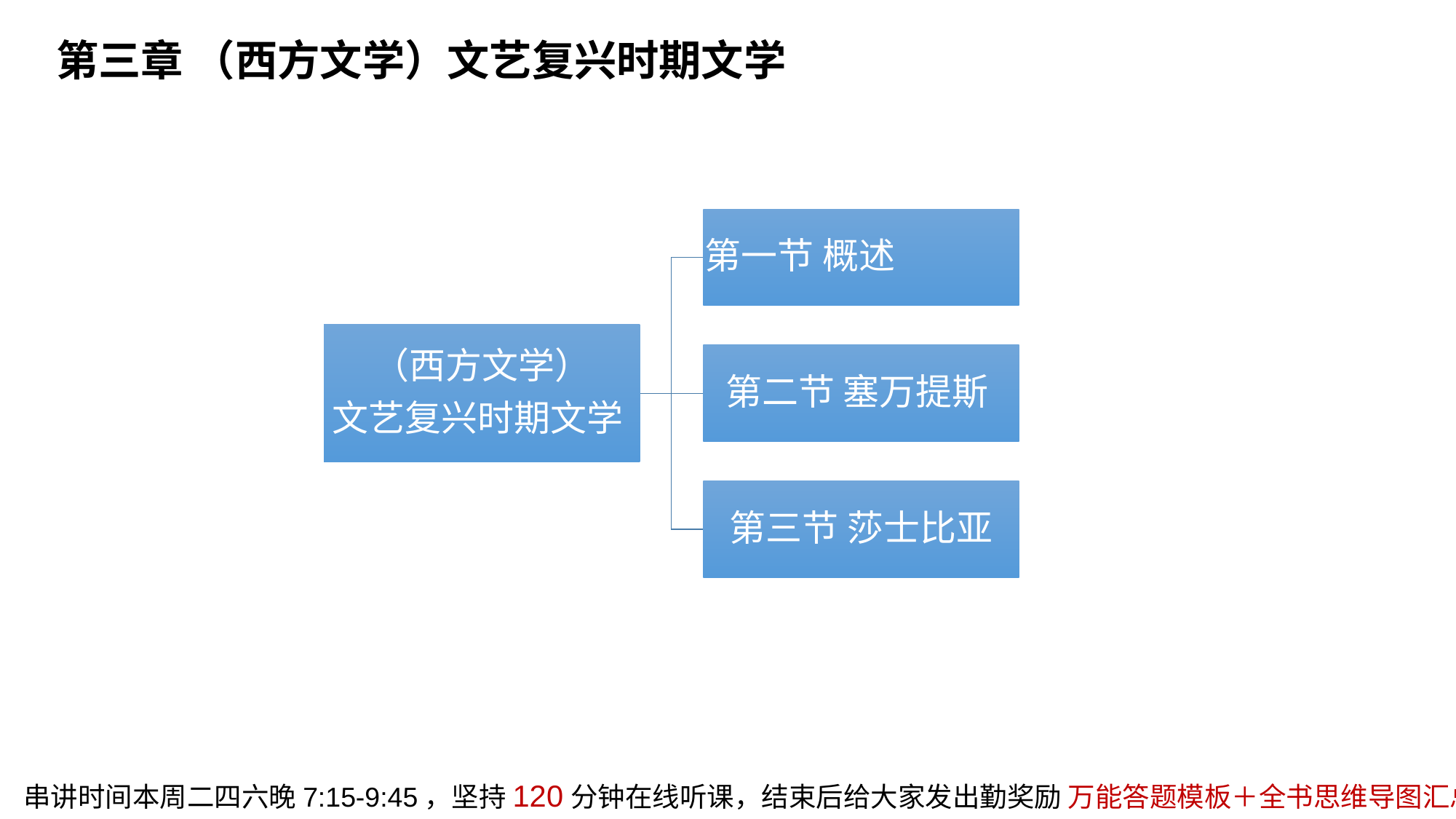

第三章 （西方文学）文艺复兴时期文学
（西方文学）
文艺复兴时期文学
第一节 概述
第二节 塞万提斯
第三节 莎士比亚